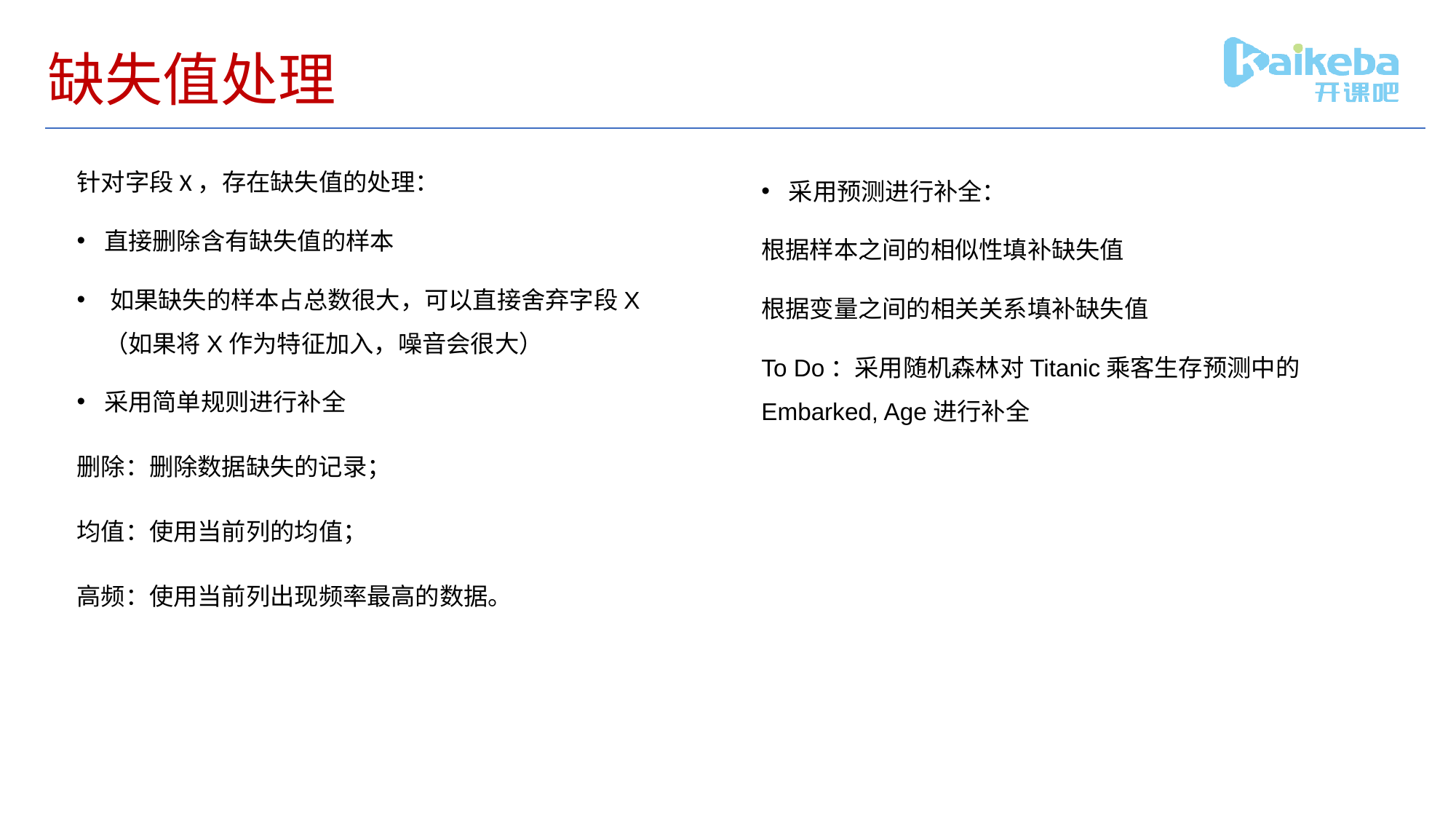

# 缺失值处理
针对字段X，存在缺失值的处理：
直接删除含有缺失值的样本
​如果缺失的样本占总数很大，可以直接舍弃字段X（如果将X作为特征加入，噪音会很大）
采用简单规则进行补全
删除：删除数据缺失的记录；
均值：使用当前列的均值；
高频：使用当前列出现频率最高的数据。

采用预测进行补全：
根据样本之间的相似性填补缺失值
根据变量之间的相关关系填补缺失值
To Do：采用随机森林对Titanic乘客生存预测中的Embarked, Age进行补全